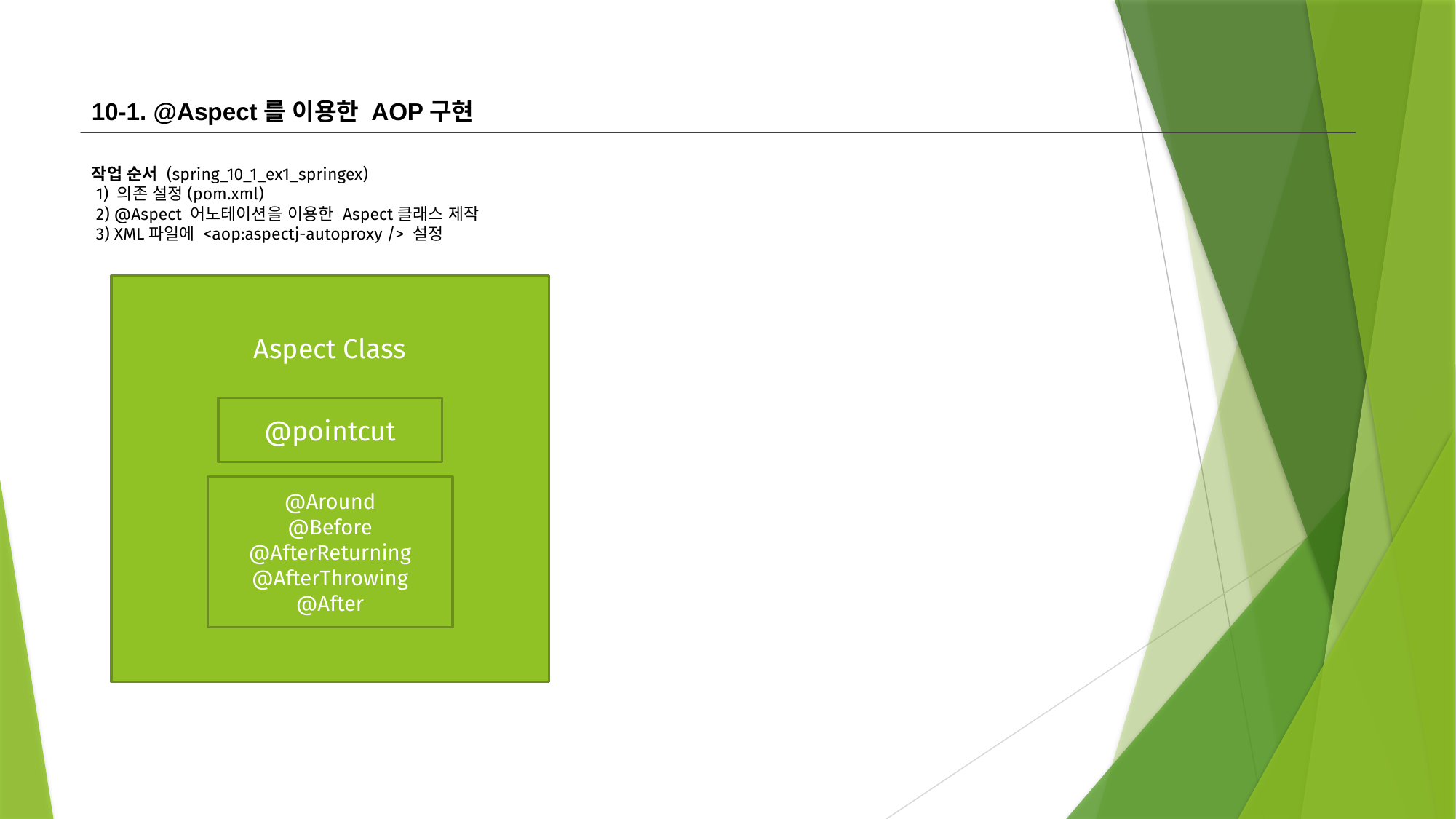

10-1. @Aspect를 이용한 AOP구현
작업 순서 (spring_10_1_ex1_springex)
 1) 의존 설정(pom.xml)
 2) @Aspect 어노테이션을 이용한 Aspect클래스 제작
 3) XML파일에 <aop:aspectj-autoproxy /> 설정
Aspect Class

@pointcut
@Around
@Before
@AfterReturning
@AfterThrowing
@After